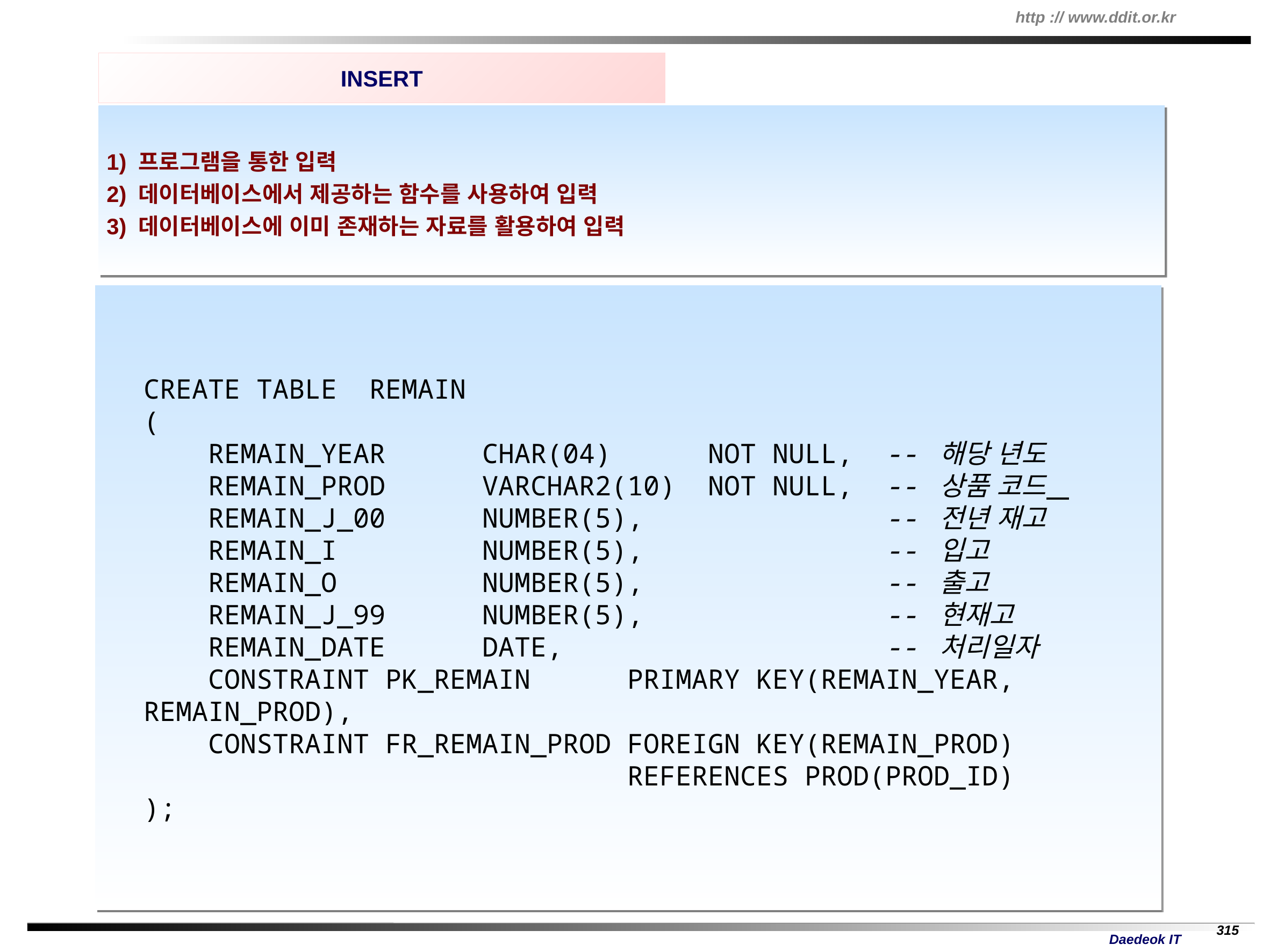

INSERT
1) 프로그램을 통한 입력
2) 데이터베이스에서 제공하는 함수를 사용하여 입력
3) 데이터베이스에 이미 존재하는 자료를 활용하여 입력
CREATE TABLE  REMAIN
(
    REMAIN_YEAR      CHAR(04)      NOT NULL,  -- 해당 년도
    REMAIN_PROD      VARCHAR2(10)  NOT NULL,  -- 상품 코드
    REMAIN_J_00      NUMBER(5),               -- 전년 재고
    REMAIN_I         NUMBER(5),               -- 입고
    REMAIN_O         NUMBER(5),               -- 출고
    REMAIN_J_99      NUMBER(5),               -- 현재고
    REMAIN_DATE      DATE,                    -- 처리일자
    CONSTRAINT PK_REMAIN      PRIMARY KEY(REMAIN_YEAR, REMAIN_PROD),
    CONSTRAINT FR_REMAIN_PROD FOREIGN KEY(REMAIN_PROD)
                              REFERENCES PROD(PROD_ID)
);